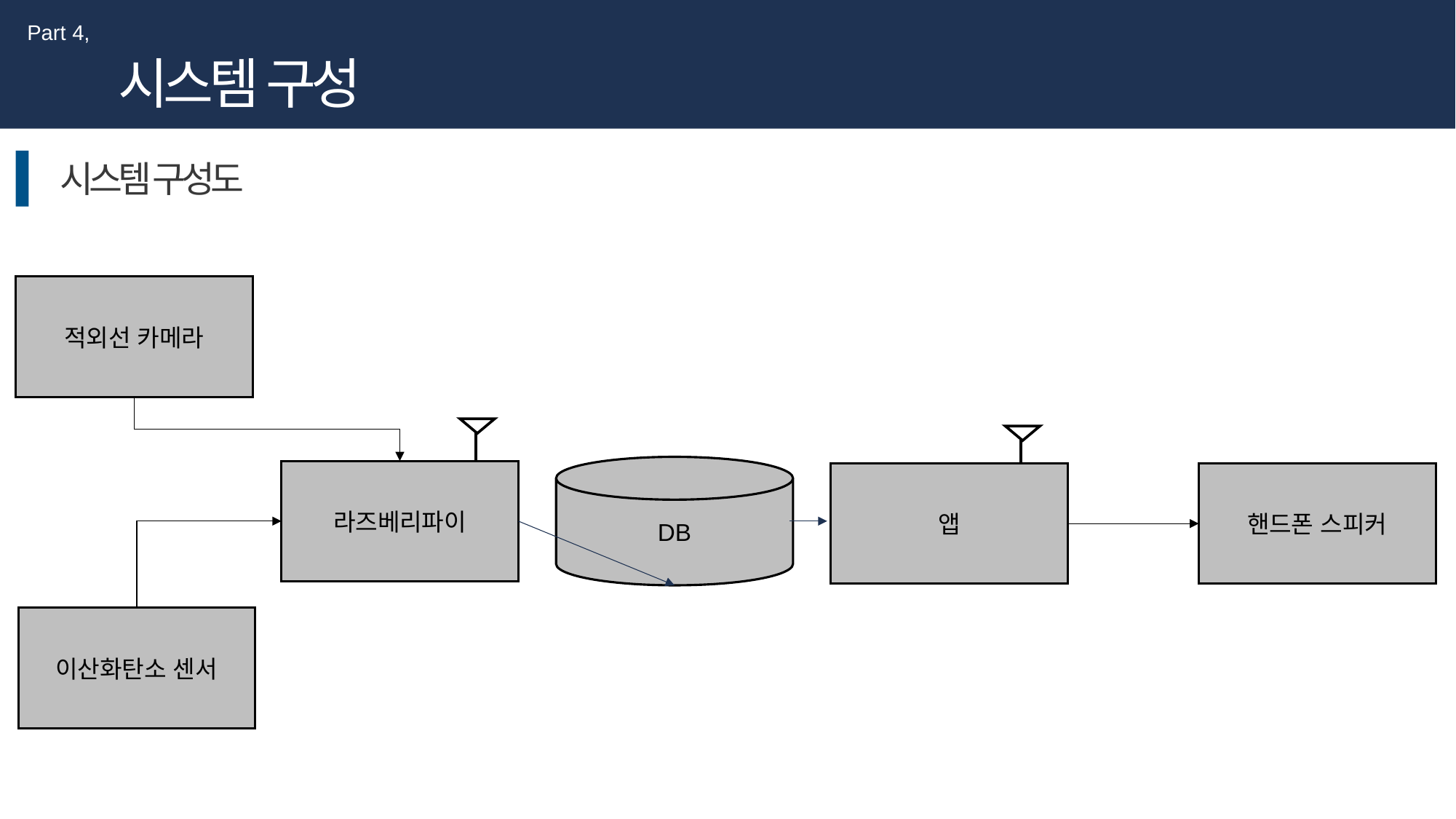

Part 4,
시스템 구성

시스템 구성도
적외선 카메라

DB
라즈베리파이
핸드폰 스피커
앱
이산화탄소 센서